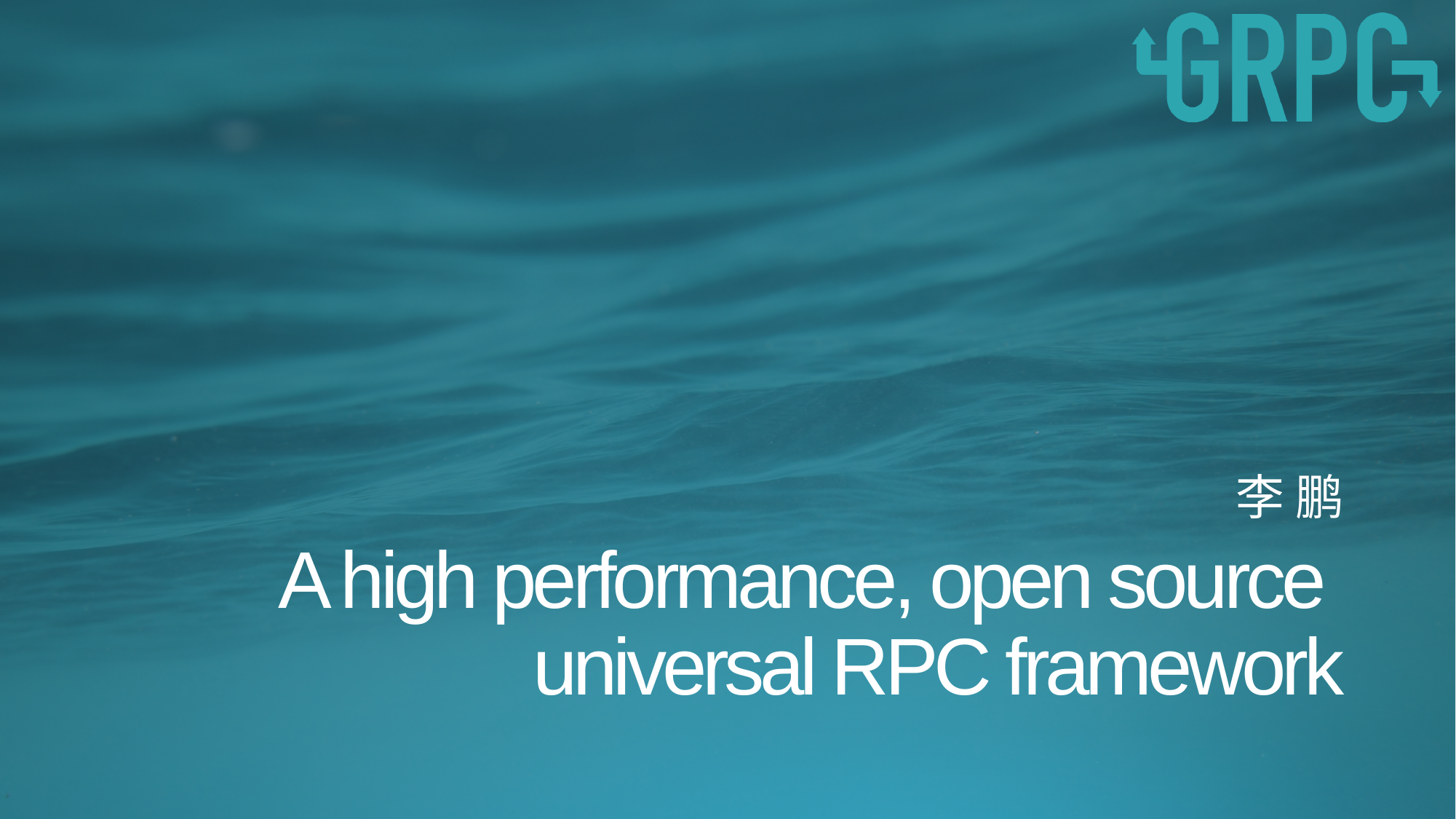

李 鹏
# A high performance, open source universal RPC framework